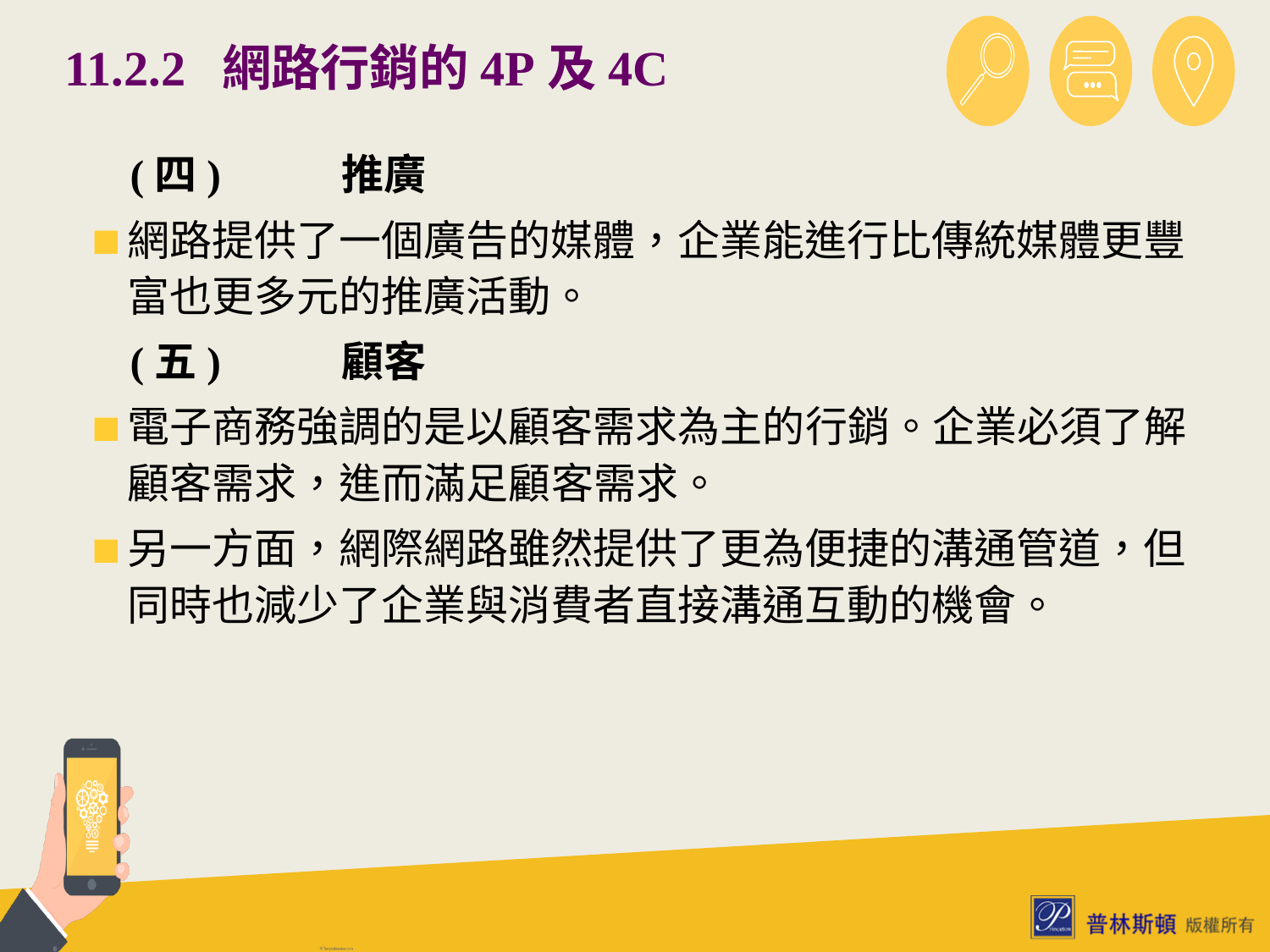

# 11.2.2  網路行銷的4P及4C
    (四)	推廣
網路提供了一個廣告的媒體，企業能進行比傳統媒體更豐富也更多元的推廣活動。
    (五)	顧客
電子商務強調的是以顧客需求為主的行銷。企業必須了解顧客需求，進而滿足顧客需求。
另一方面，網際網路雖然提供了更為便捷的溝通管道，但同時也減少了企業與消費者直接溝通互動的機會。